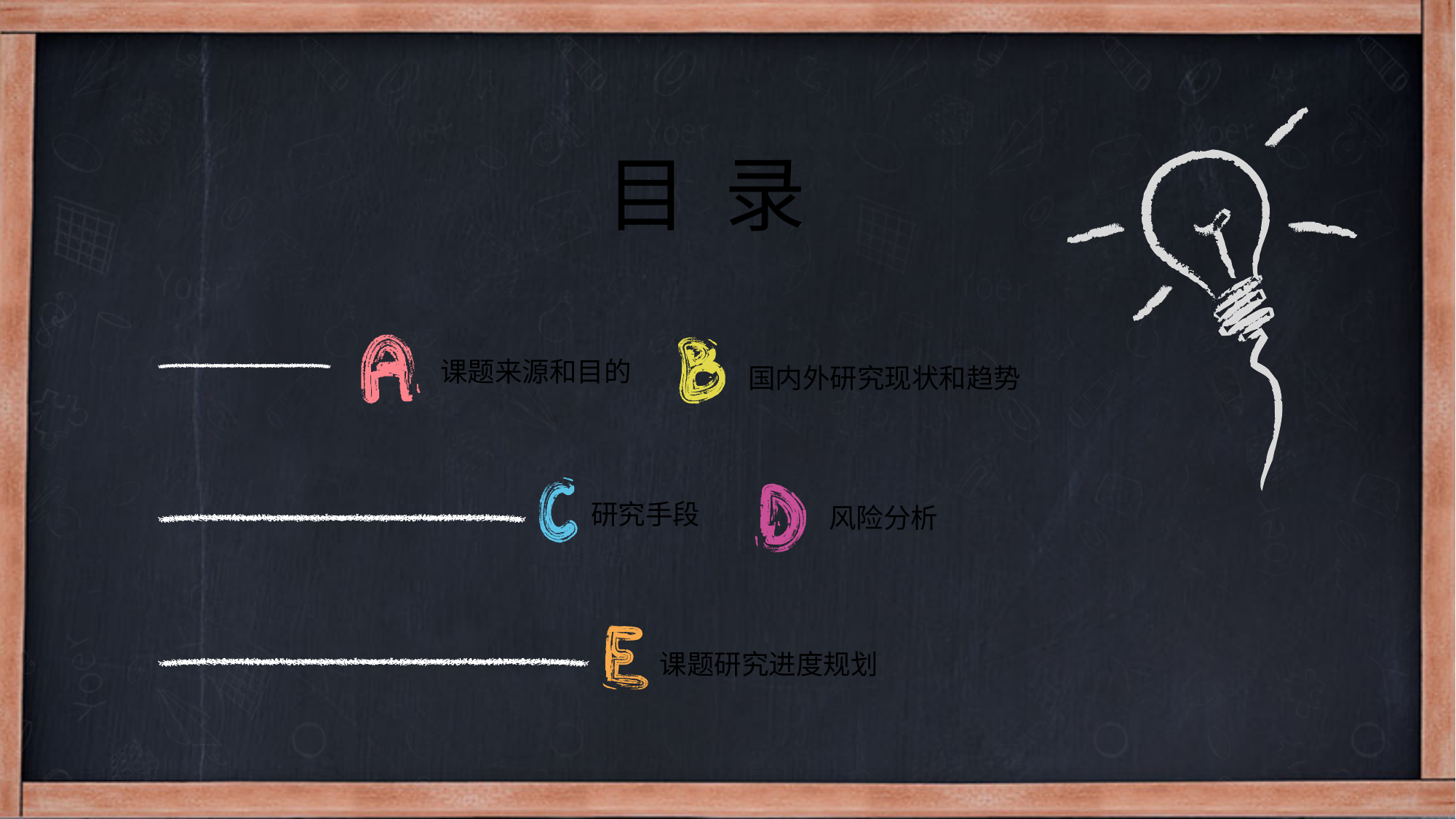

目  录

课题来源和目的
国内外研究现状和趋势

研究手段
风险分析

课题研究进度规划